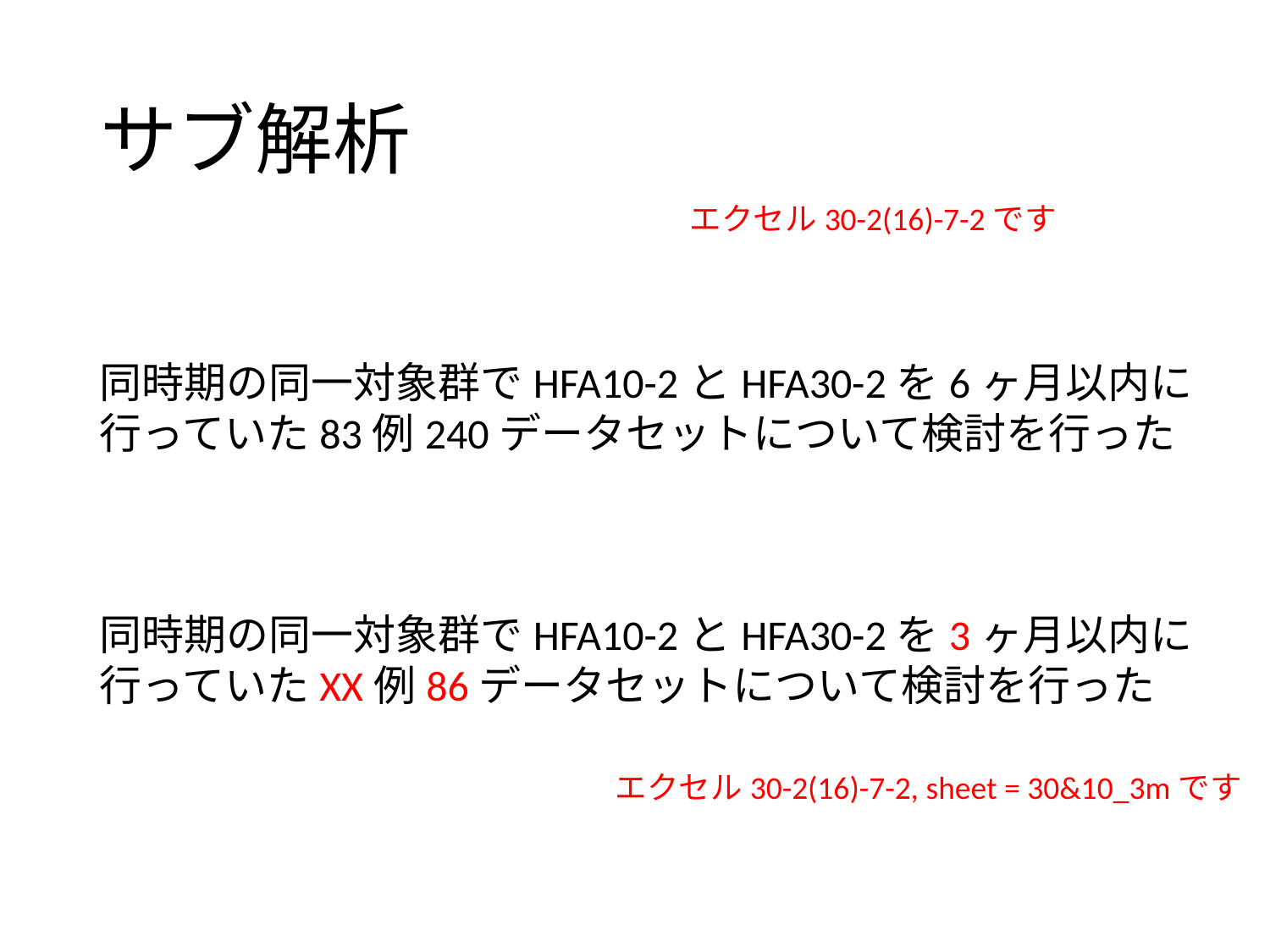

# サブ解析
エクセル30-2(16)-7-2です
同時期の同一対象群でHFA10-2とHFA30-2を6ヶ月以内に行っていた83例240データセットについて検討を行った
同時期の同一対象群でHFA10-2とHFA30-2を3ヶ月以内に行っていたXX例86データセットについて検討を行った
エクセル30-2(16)-7-2, sheet = 30&10_3mです